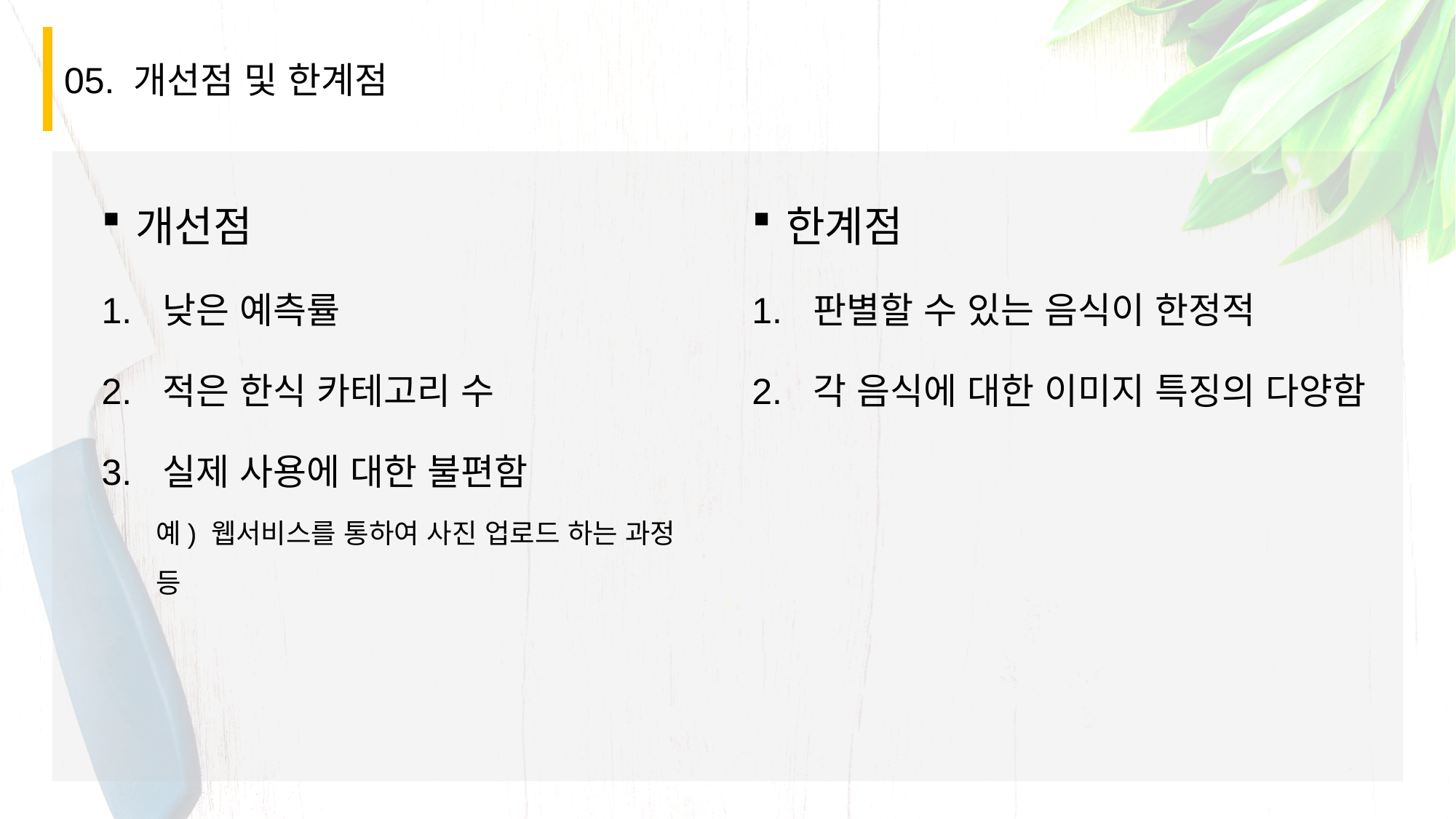

# 05. 개선점 및 한계점
개선점
낮은 예측률
적은 한식 카테고리 수
실제 사용에 대한 불편함
예) 웹서비스를 통하여 사진 업로드 하는 과정 등
한계점
판별할 수 있는 음식이 한정적
각 음식에 대한 이미지 특징의 다양함